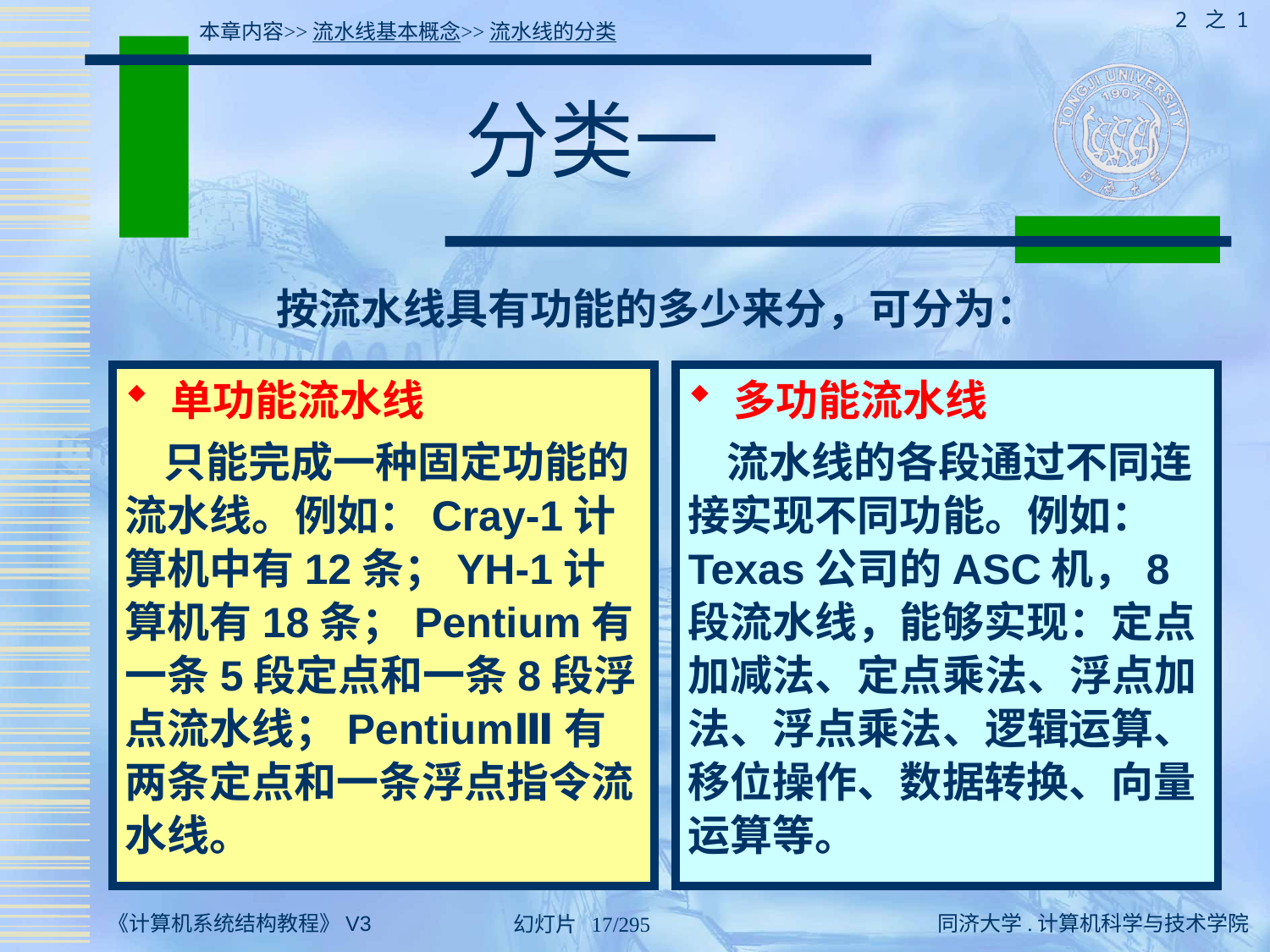

2 之 1
本章内容>>流水线基本概念>>流水线的分类
# 分类一
按流水线具有功能的多少来分，可分为：
 单功能流水线
   只能完成一种固定功能的流水线。例如：Cray-1计算机中有12条；YH-1计算机有18条；Pentium有一条5段定点和一条8段浮点流水线；PentiumⅢ有两条定点和一条浮点指令流水线。
 多功能流水线
   流水线的各段通过不同连接实现不同功能。例如：Texas公司的ASC机，8段流水线，能够实现：定点加减法、定点乘法、浮点加法、浮点乘法、逻辑运算、移位操作、数据转换、向量运算等。